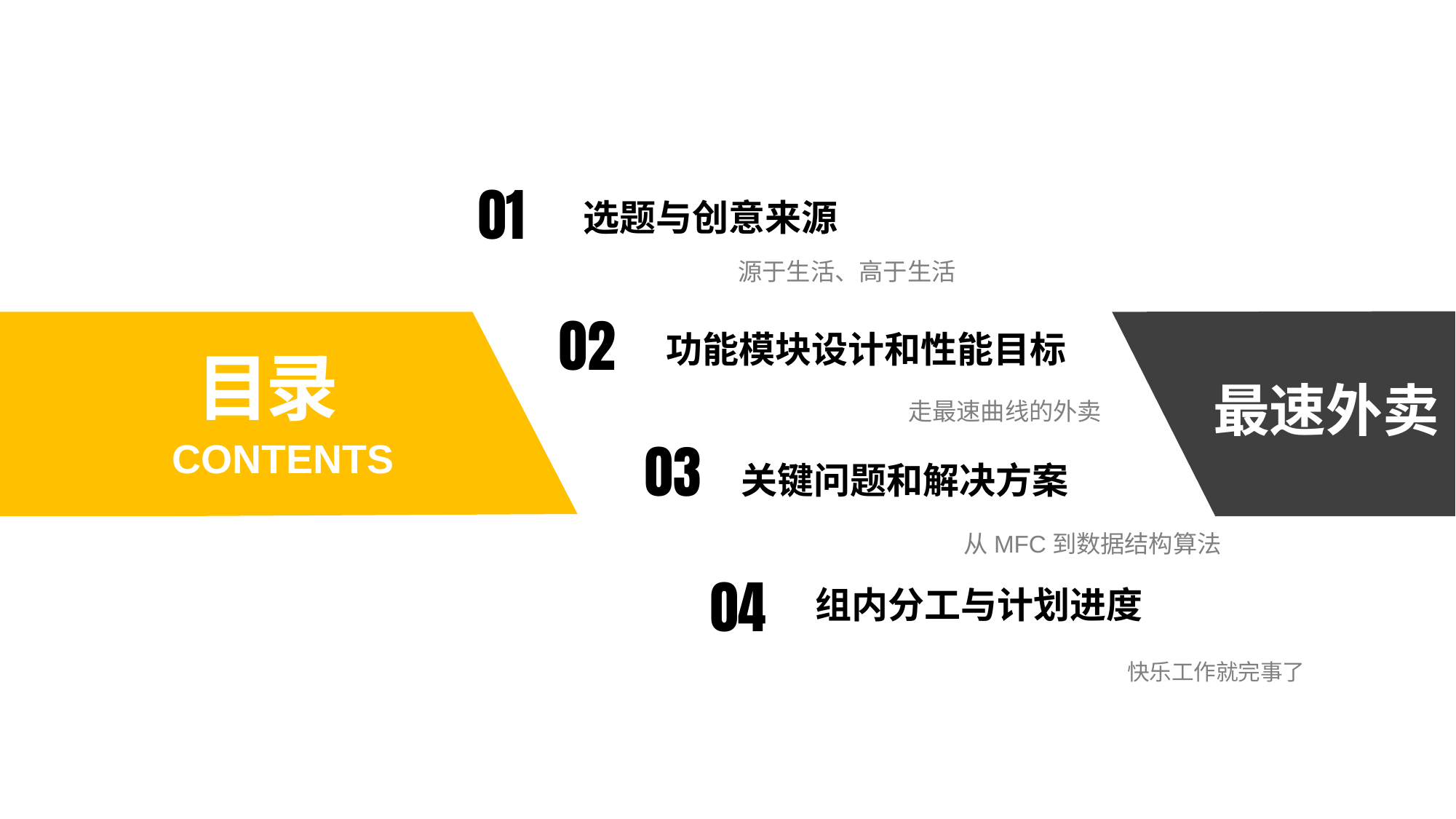

01
选题与创意来源
源于生活、高于生活
02

功能模块设计和性能目标
目录
最速外卖
走最速曲线的外卖
CONTENTS
03
关键问题和解决方案
从MFC到数据结构算法
04
组内分工与计划进度
快乐工作就完事了